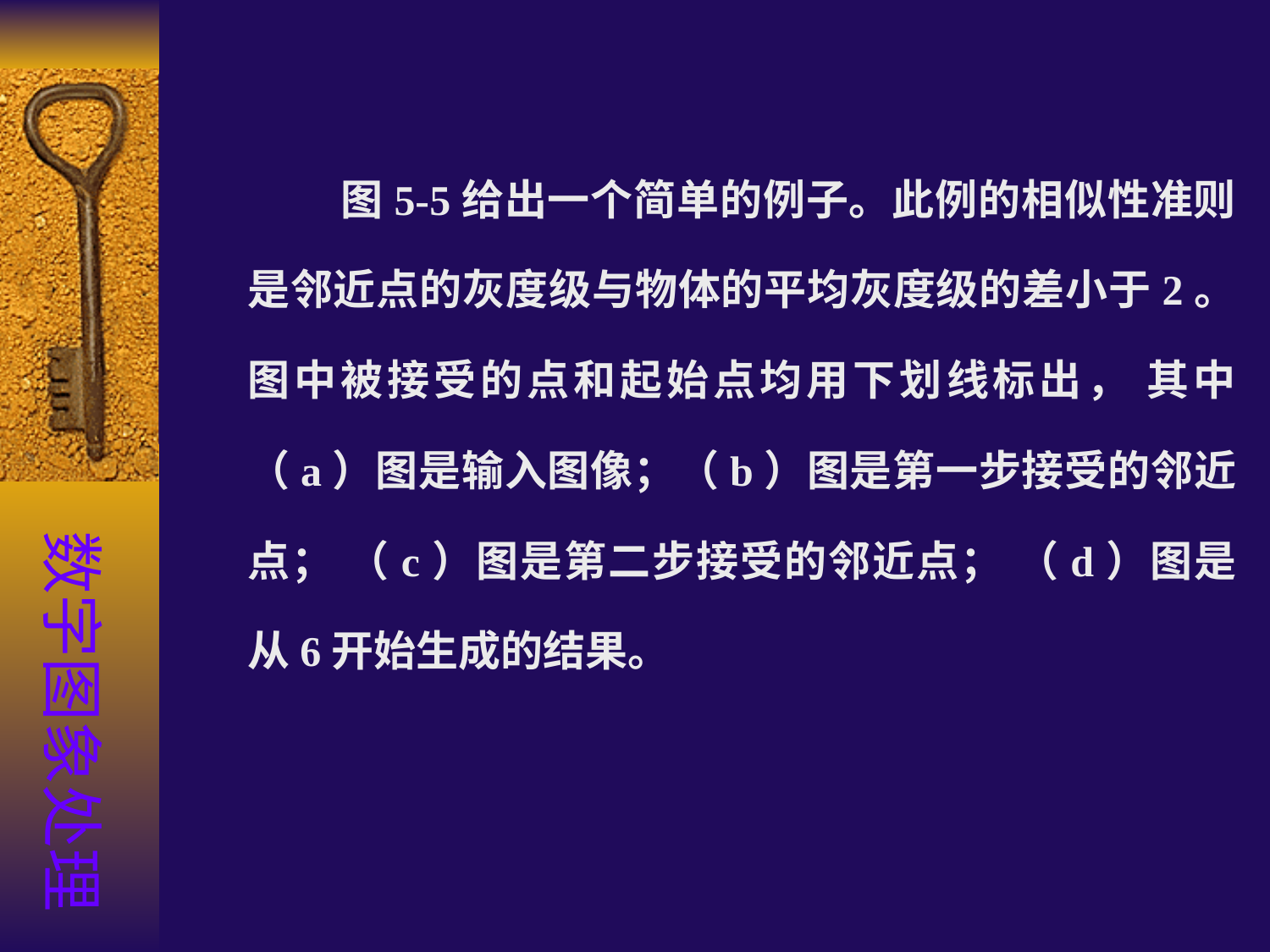

图5-5给出一个简单的例子。此例的相似性准则是邻近点的灰度级与物体的平均灰度级的差小于2。图中被接受的点和起始点均用下划线标出， 其中（a）图是输入图像；（b）图是第一步接受的邻近点； （c）图是第二步接受的邻近点； （d）图是从6开始生成的结果。
数字图象处理